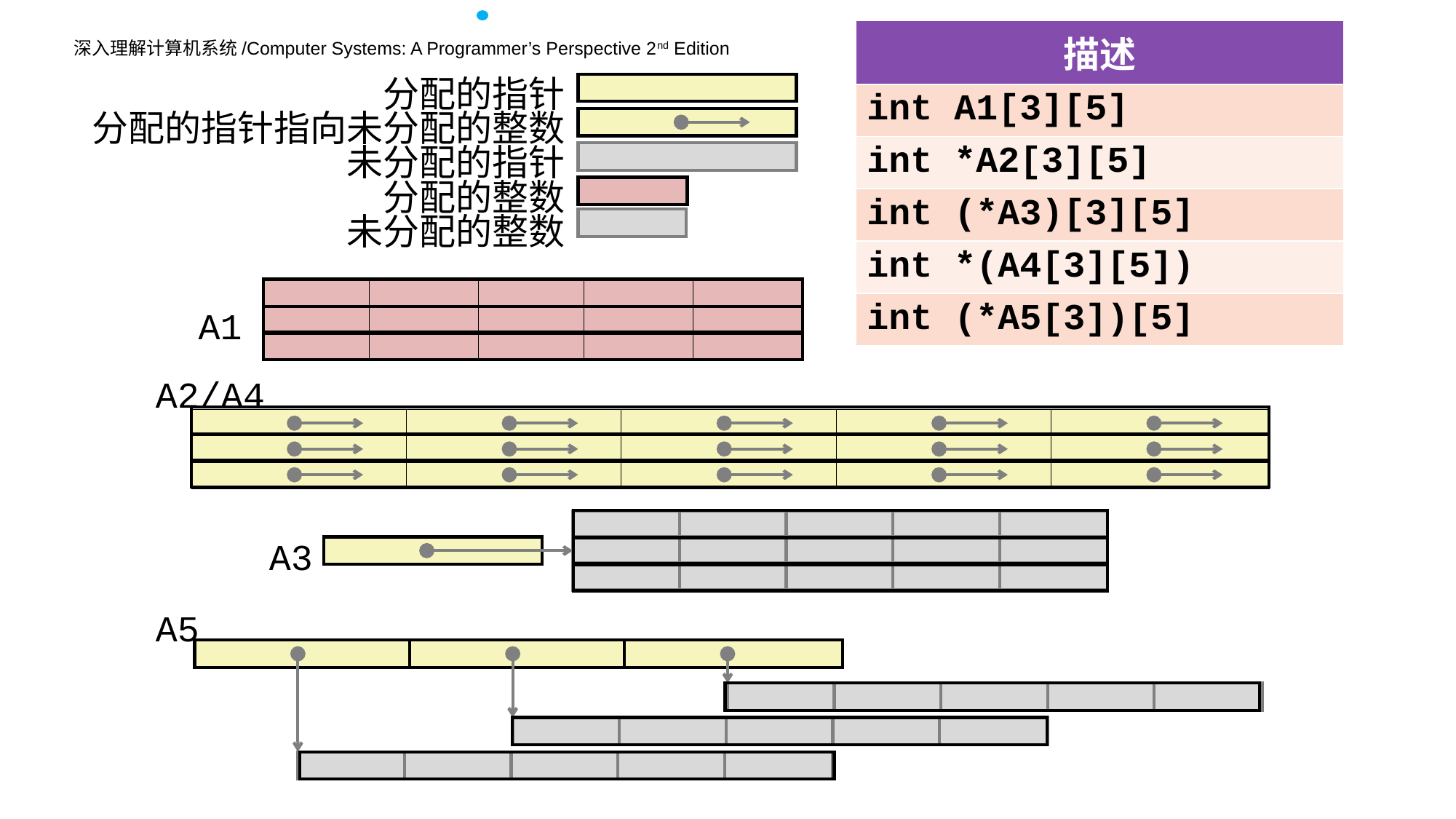

| 描述 |
| --- |
| int A1[3][5] |
| int \*A2[3][5] |
| int (\*A3)[3][5] |
| int \*(A4[3][5]) |
| int (\*A5[3])[5] |
分配的指针

分配的指针指向未分配的整数

未分配的指针

分配的整数

未分配的整数

A1
A2/A4

A3
A5